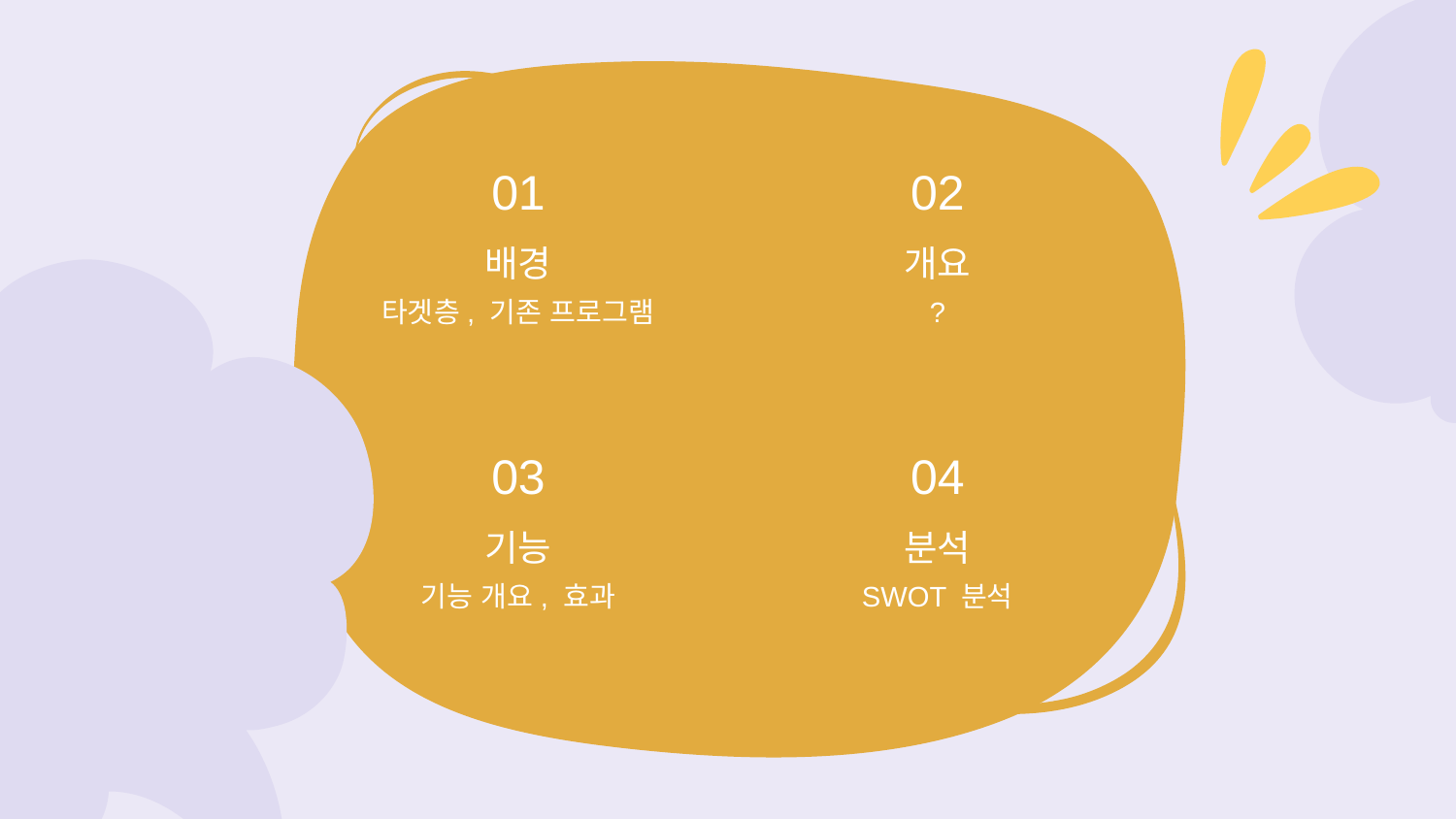

01
02
# 배경
개요
타겟층, 기존 프로그램
?
03
04
기능
분석
기능 개요, 효과
SWOT 분석